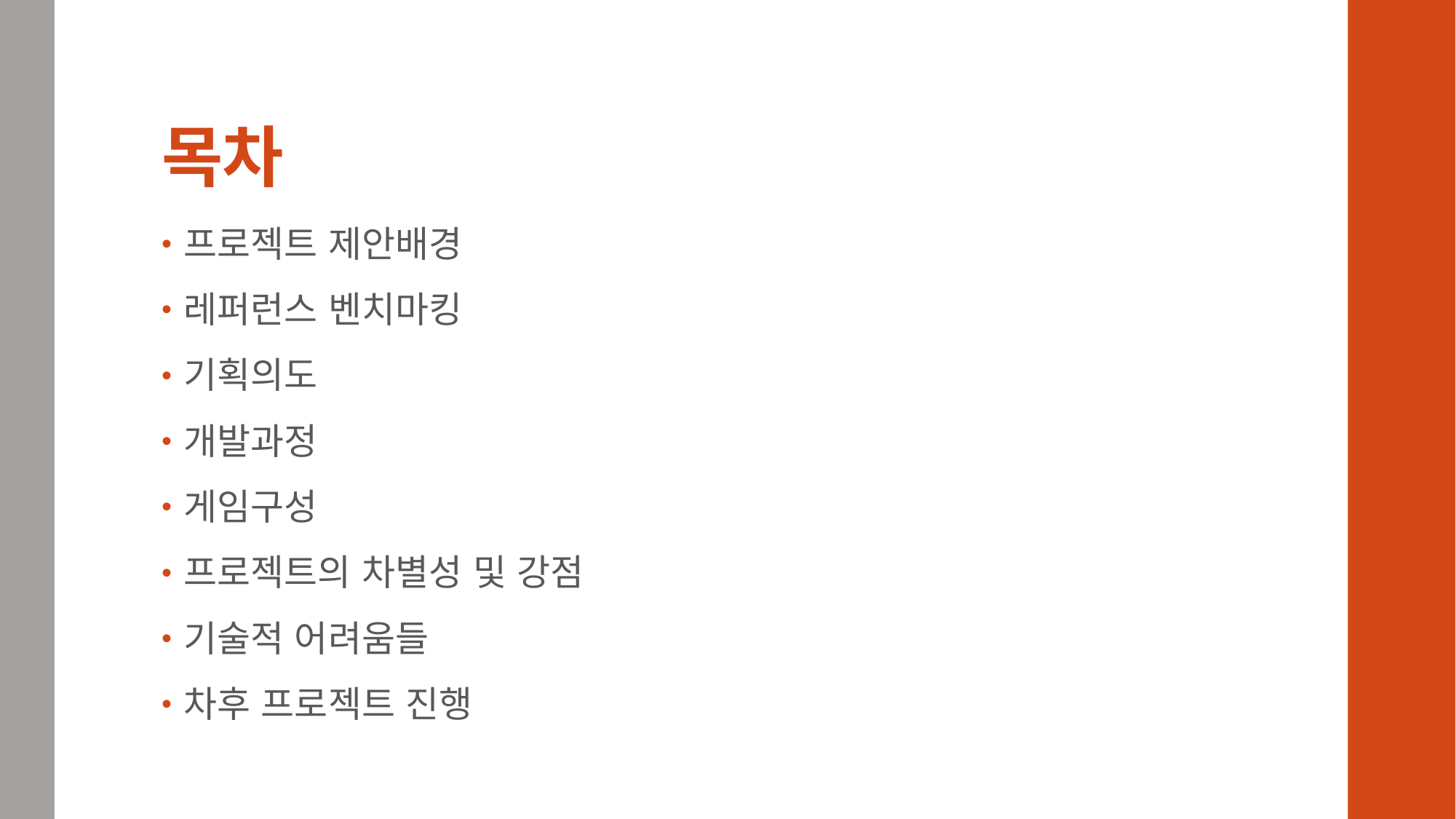

# 목차
프로젝트 제안배경
레퍼런스 벤치마킹
기획의도
개발과정
게임구성
프로젝트의 차별성 및 강점
기술적 어려움들
차후 프로젝트 진행